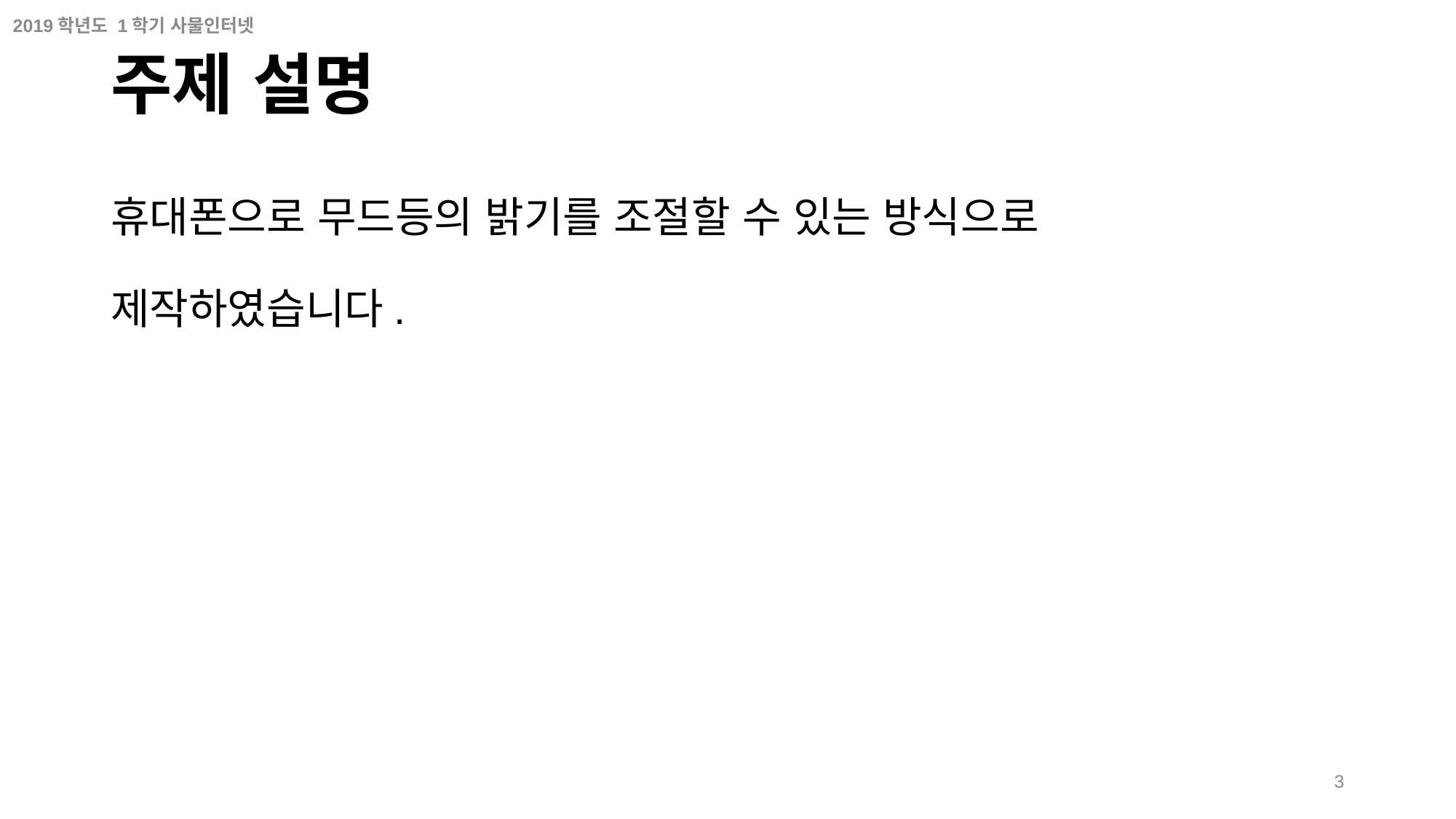

# 주제 설명
휴대폰으로 무드등의 밝기를 조절할 수 있는 방식으로
제작하였습니다.
3